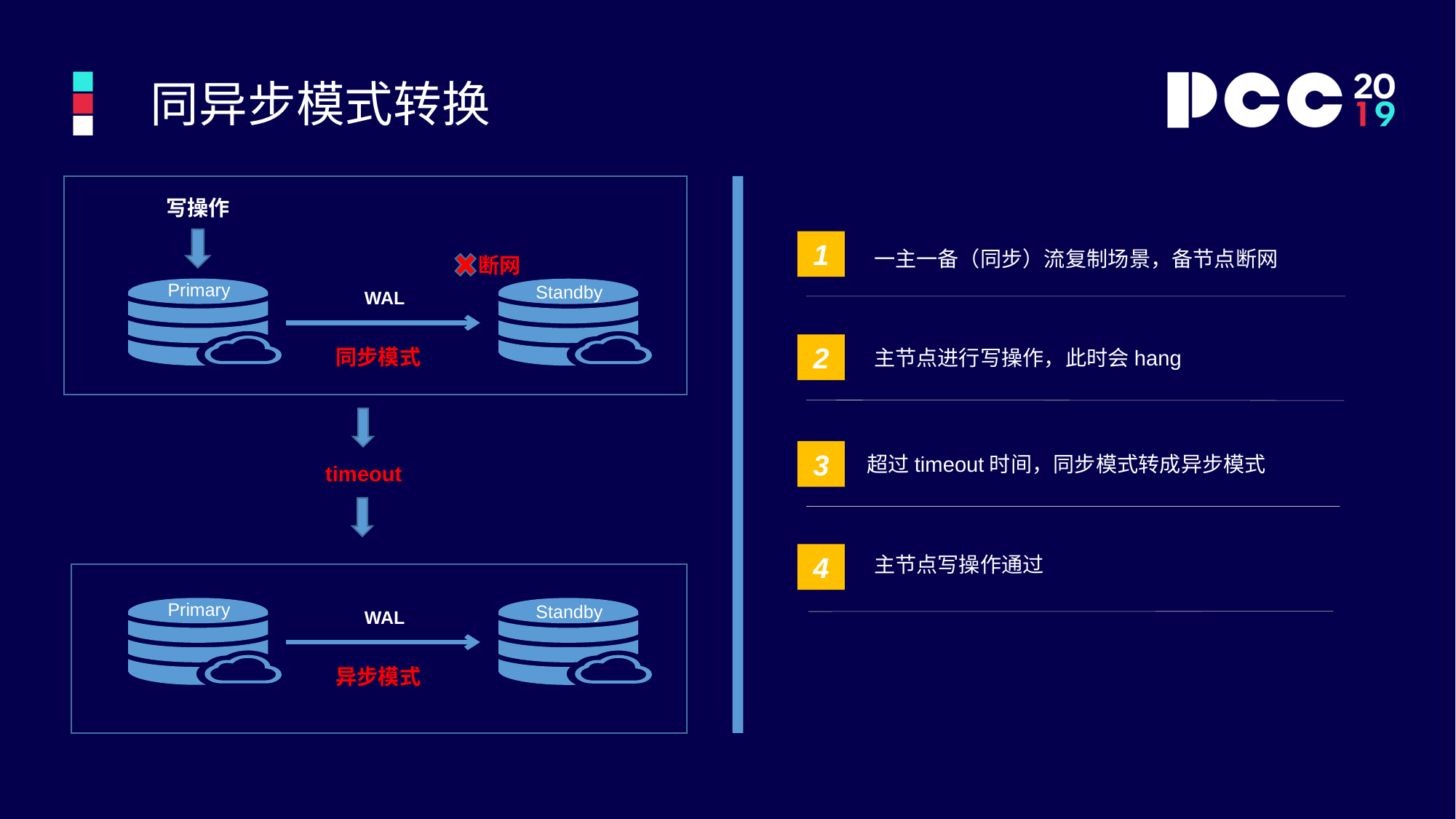

同异步模式转换

写操作

1
一主一备（同步）流复制场景，备节点断网
断网

Primary
Standby

WAL
2
同步模式
主节点进行写操作，此时会hang

timeout

3
         超过timeout时间，同步模式转成异步模式
4
主节点写操作通过

Primary
Standby

WAL
异步模式